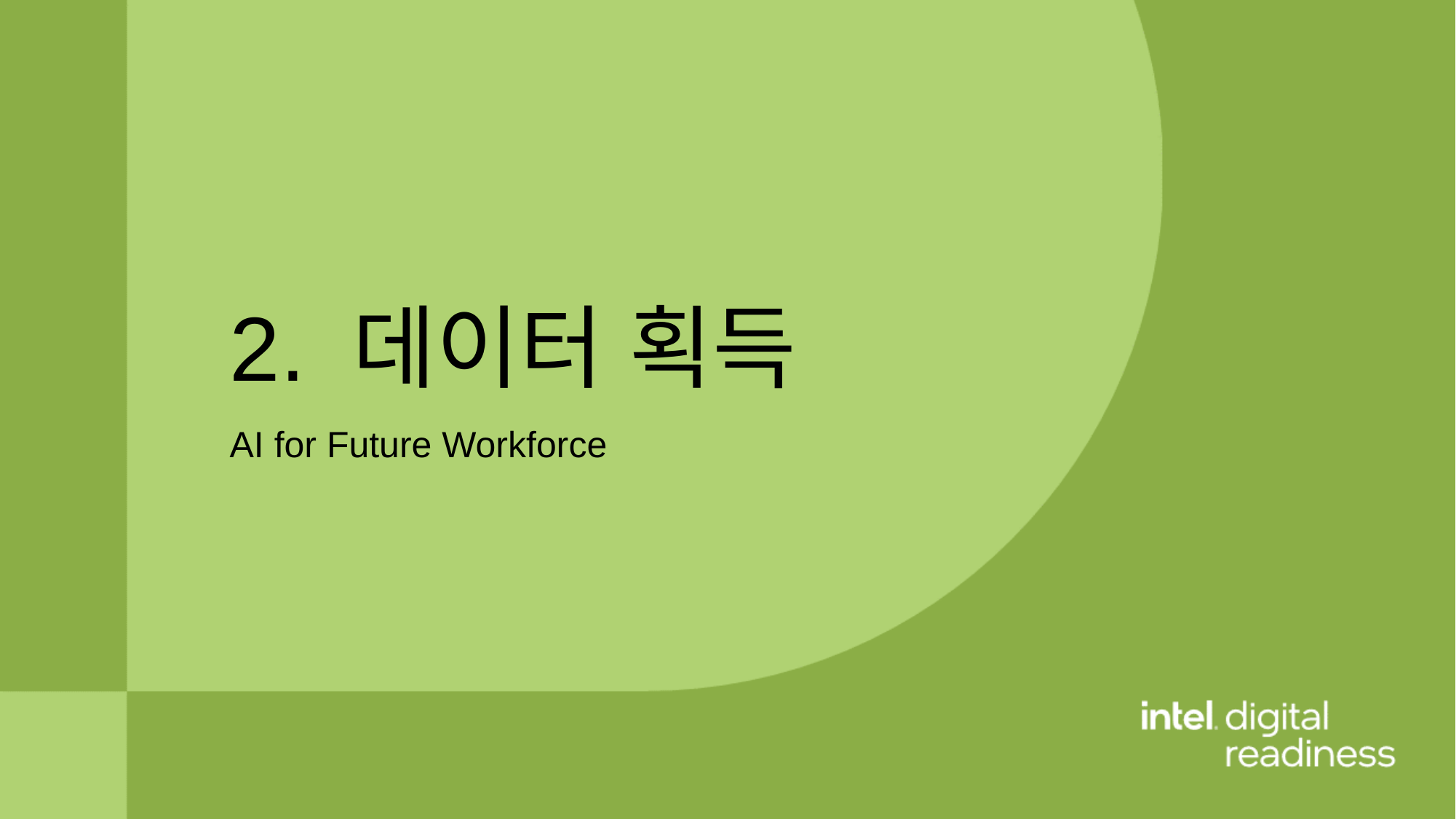

2. 데이터 획득
AI for Future Workforce